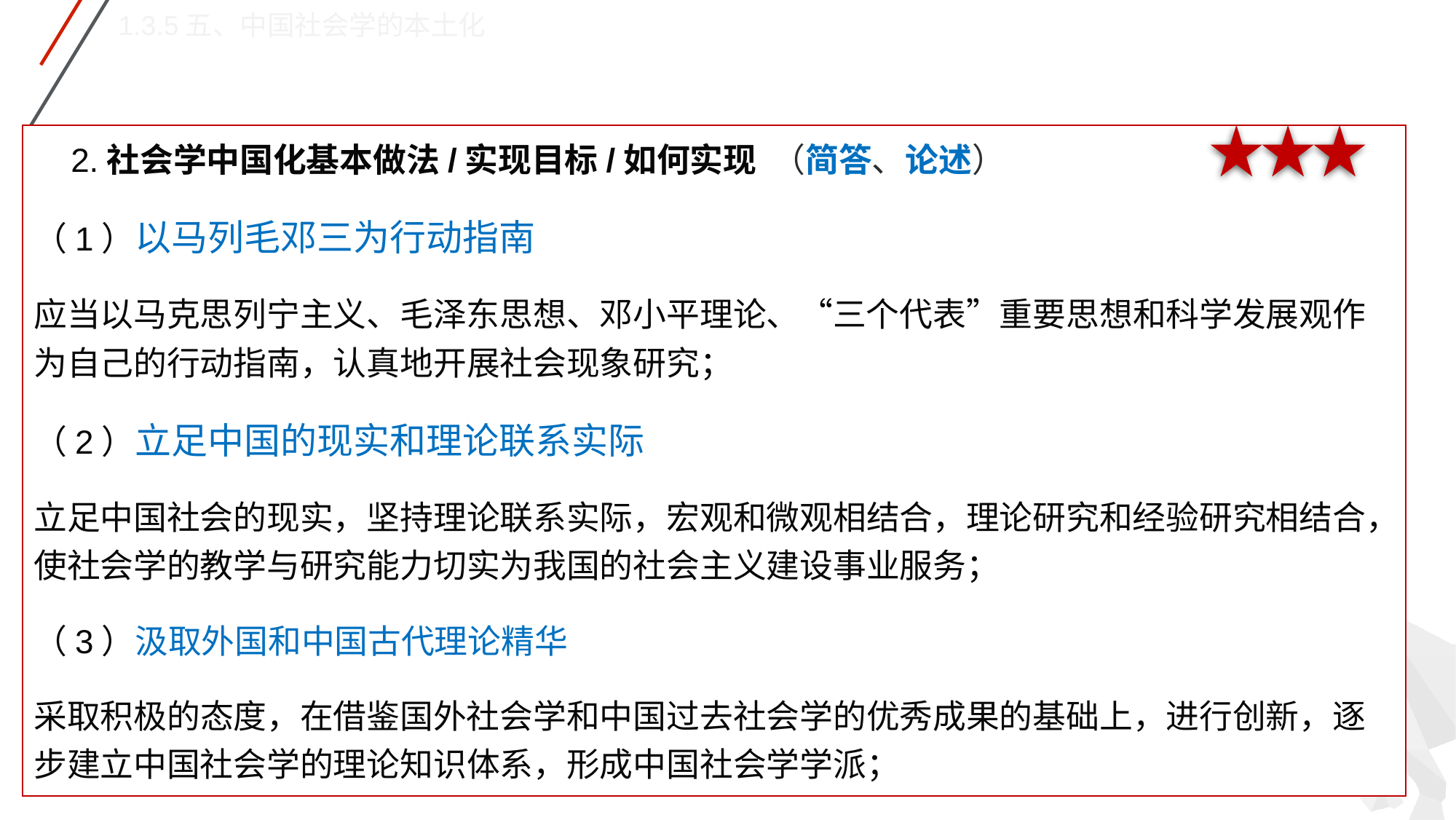

1.3.5五、中国社会学的本土化
    2.社会学中国化基本做法/实现目标/如何实现  （简答、论述）
（1）以马列毛邓三为行动指南
应当以马克思列宁主义、毛泽东思想、邓小平理论、“三个代表”重要思想和科学发展观作为自己的行动指南，认真地开展社会现象研究；
（2）立足中国的现实和理论联系实际
立足中国社会的现实，坚持理论联系实际，宏观和微观相结合，理论研究和经验研究相结合，使社会学的教学与研究能力切实为我国的社会主义建设事业服务；
（3）汲取外国和中国古代理论精华
采取积极的态度，在借鉴国外社会学和中国过去社会学的优秀成果的基础上，进行创新，逐步建立中国社会学的理论知识体系，形成中国社会学学派；